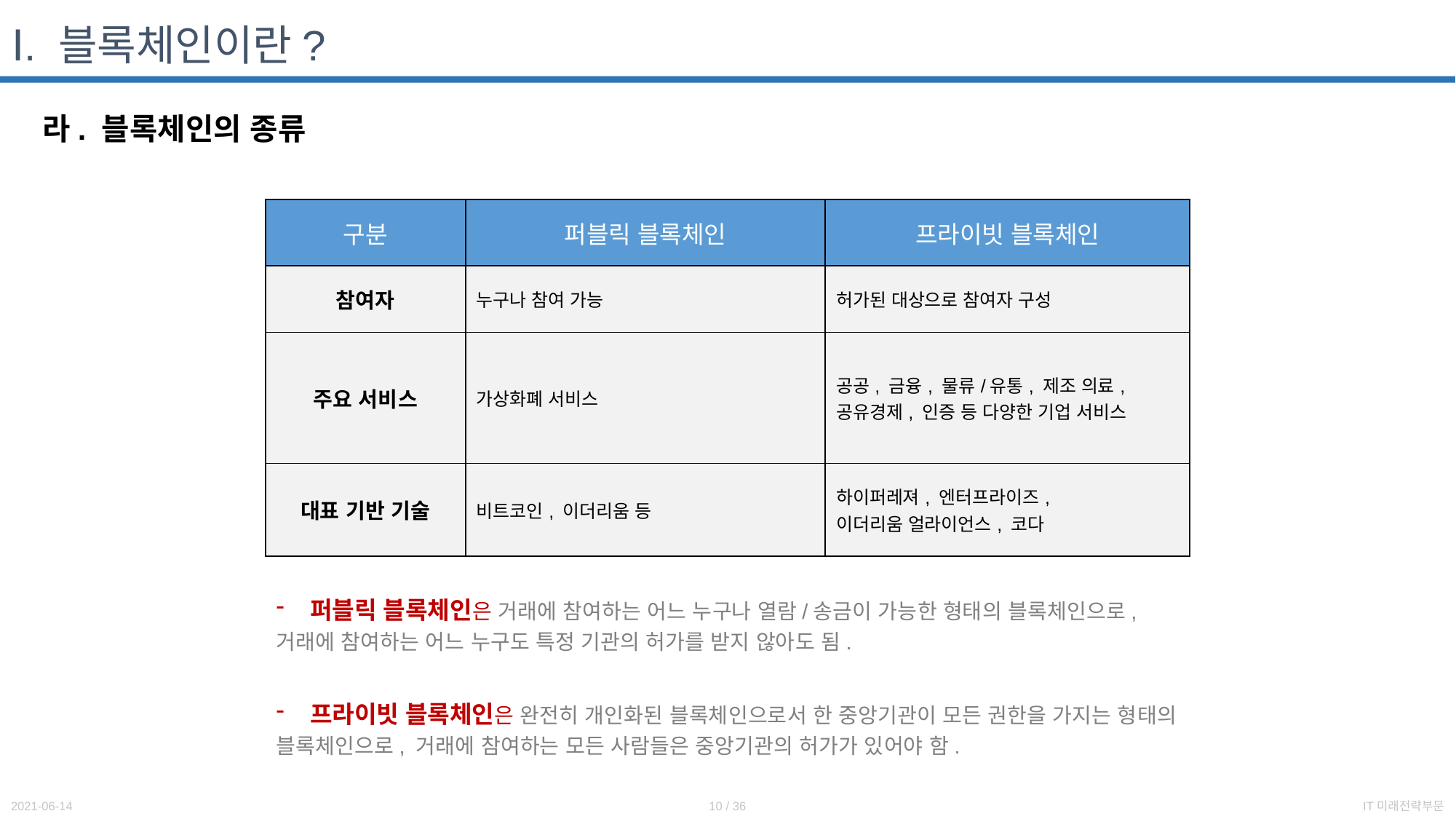

# Ⅰ. 블록체인이란?
라. 블록체인의 종류
| 구분 | 퍼블릭 블록체인 | 프라이빗 블록체인 |
| --- | --- | --- |
| 참여자 | 누구나 참여 가능 | 허가된 대상으로 참여자 구성 |
| 주요 서비스 | 가상화폐 서비스 | 공공, 금융, 물류/유통, 제조 의료, 공유경제, 인증 등 다양한 기업 서비스 |
| 대표 기반 기술 | 비트코인, 이더리움 등 | 하이퍼레져, 엔터프라이즈, 이더리움 얼라이언스, 코다 |
퍼블릭 블록체인은 거래에 참여하는 어느 누구나 열람/송금이 가능한 형태의 블록체인으로,
거래에 참여하는 어느 누구도 특정 기관의 허가를 받지 않아도 됨.
프라이빗 블록체인은 완전히 개인화된 블록체인으로서 한 중앙기관이 모든 권한을 가지는 형태의
블록체인으로, 거래에 참여하는 모든 사람들은 중앙기관의 허가가 있어야 함.
2021-06-14
10 / 36
IT미래전략부문